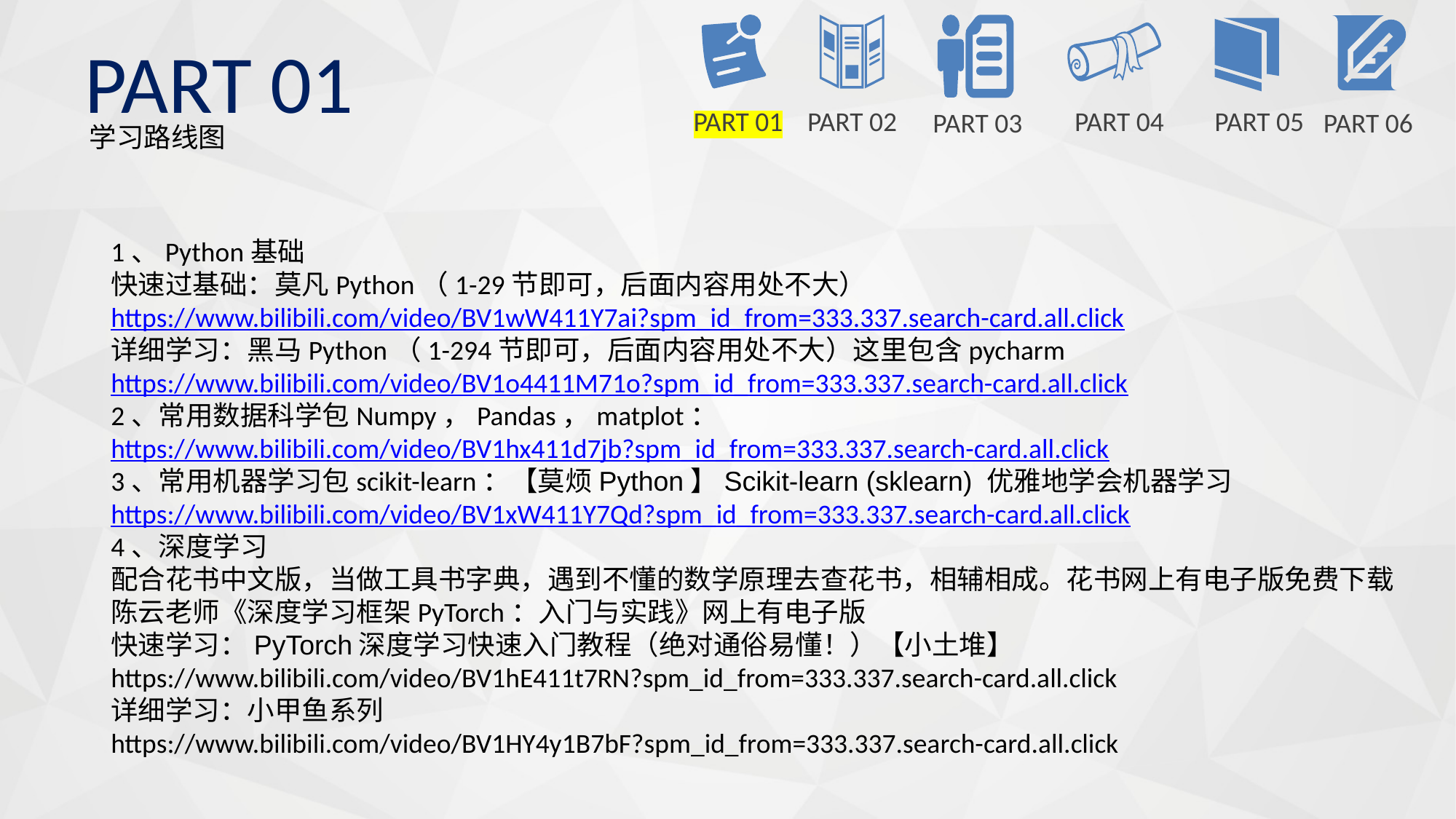

PART 01
PART 01
PART 02
PART 04
PART 05
PART 03
PART 06
学习路线图
1、Python基础
快速过基础：莫凡Python（1-29节即可，后面内容用处不大）
https://www.bilibili.com/video/BV1wW411Y7ai?spm_id_from=333.337.search-card.all.click
详细学习：黑马Python（1-294节即可，后面内容用处不大）这里包含pycharm
https://www.bilibili.com/video/BV1o4411M71o?spm_id_from=333.337.search-card.all.click
2、常用数据科学包Numpy，Pandas，matplot：
https://www.bilibili.com/video/BV1hx411d7jb?spm_id_from=333.337.search-card.all.click
3、常用机器学习包scikit-learn：【莫烦Python】Scikit-learn (sklearn) 优雅地学会机器学习
https://www.bilibili.com/video/BV1xW411Y7Qd?spm_id_from=333.337.search-card.all.click
4、深度学习
配合花书中文版，当做工具书字典，遇到不懂的数学原理去查花书，相辅相成。花书网上有电子版免费下载
陈云老师《深度学习框架PyTorch：入门与实践》网上有电子版
快速学习：PyTorch深度学习快速入门教程（绝对通俗易懂！）【小土堆】
https://www.bilibili.com/video/BV1hE411t7RN?spm_id_from=333.337.search-card.all.click
详细学习：小甲鱼系列
https://www.bilibili.com/video/BV1HY4y1B7bF?spm_id_from=333.337.search-card.all.click